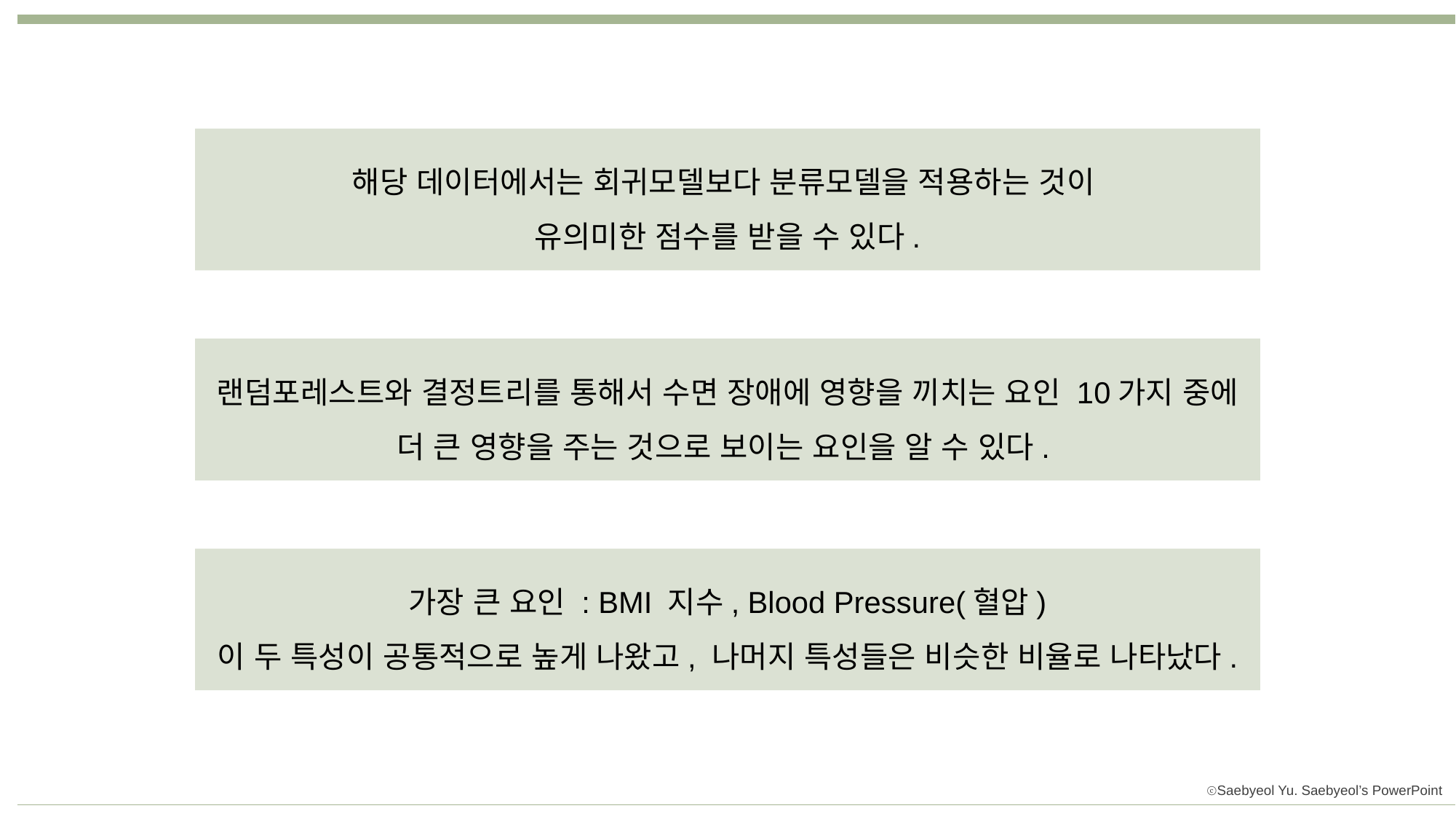

해당 데이터에서는 회귀모델보다 분류모델을 적용하는 것이
유의미한 점수를 받을 수 있다.
랜덤포레스트와 결정트리를 통해서 수면 장애에 영향을 끼치는 요인 10가지 중에 더 큰 영향을 주는 것으로 보이는 요인을 알 수 있다.
가장 큰 요인 : BMI 지수, Blood Pressure(혈압)
이 두 특성이 공통적으로 높게 나왔고, 나머지 특성들은 비슷한 비율로 나타났다.